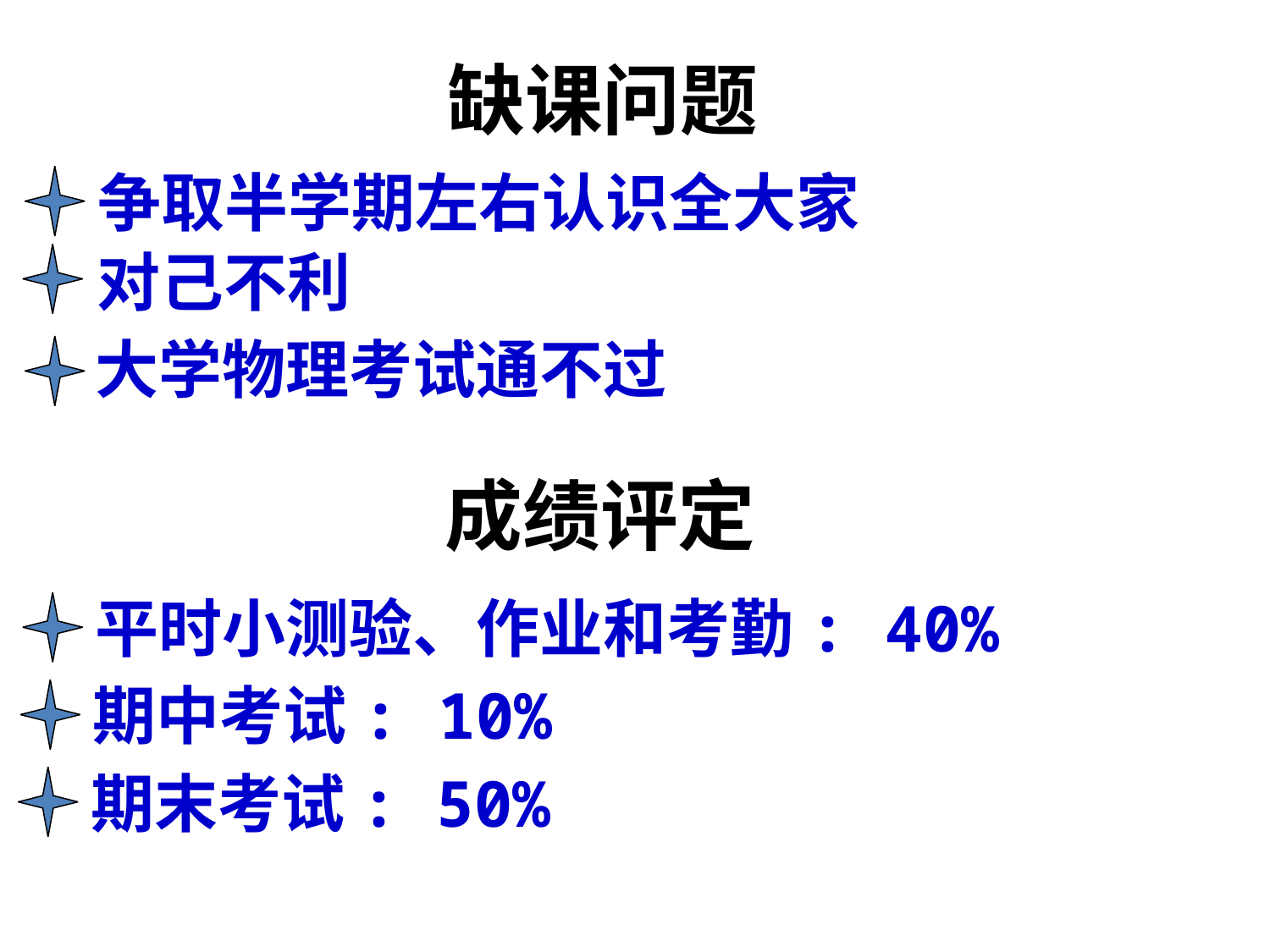

缺课问题
争取半学期左右认识全大家

对己不利

大学物理考试通不过

成绩评定
平时小测验、作业和考勤: 40%

期中考试: 10%

期末考试: 50%